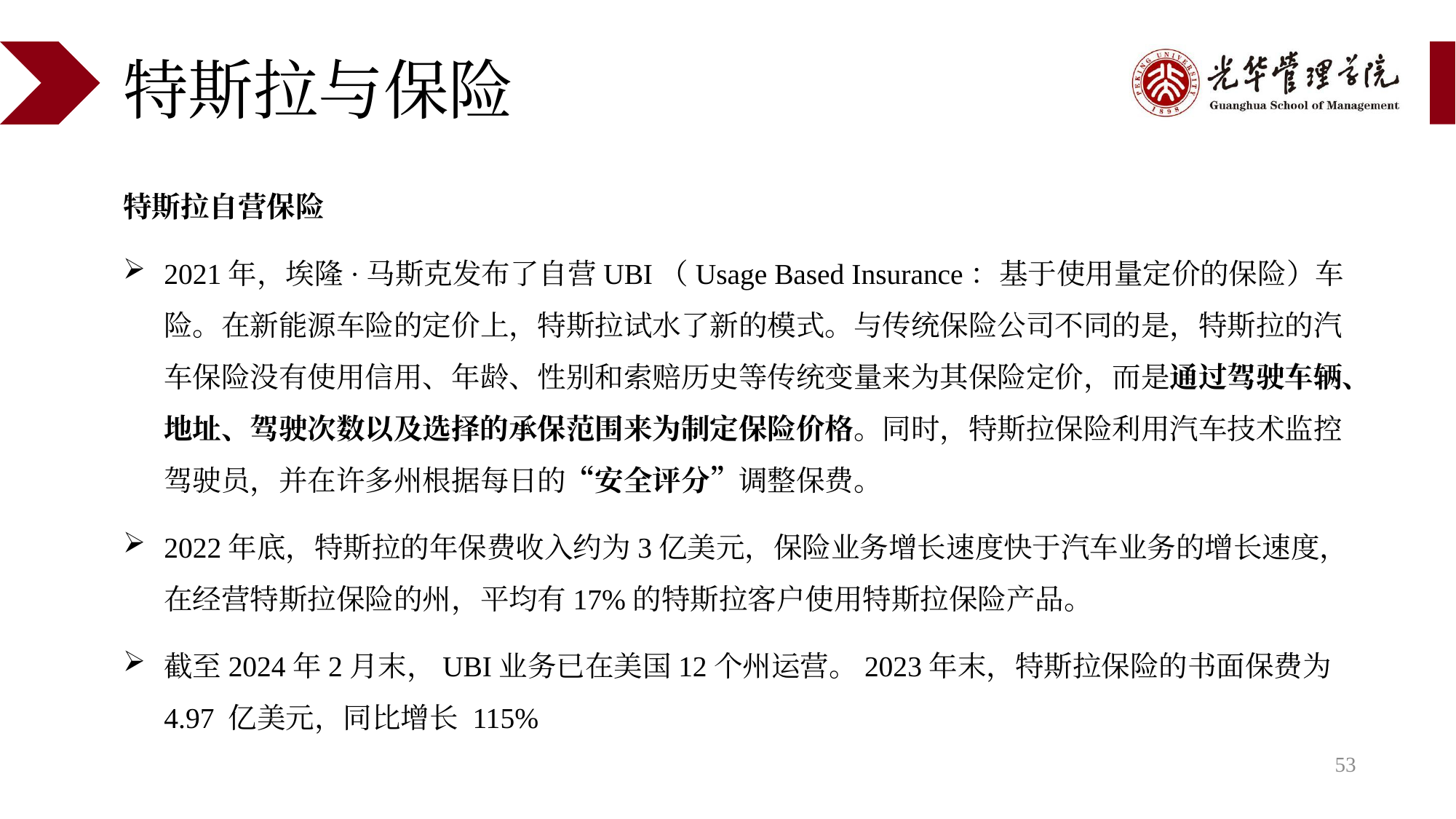

# 特斯拉与保险
特斯拉自营保险
2021年，埃隆·马斯克发布了自营UBI（Usage Based Insurance：基于使用量定价的保险）车险。在新能源车险的定价上，特斯拉试水了新的模式。与传统保险公司不同的是，特斯拉的汽车保险没有使用信用、年龄、性别和索赔历史等传统变量来为其保险定价，而是通过驾驶车辆、地址、驾驶次数以及选择的承保范围来为制定保险价格。同时，特斯拉保险利用汽车技术监控驾驶员，并在许多州根据每日的“安全评分”调整保费。
2022年底，特斯拉的年保费收入约为3亿美元，保险业务增长速度快于汽车业务的增长速度，在经营特斯拉保险的州，平均有17%的特斯拉客户使用特斯拉保险产品。
截至2024年2月末，UBI业务已在美国12个州运营。2023年末，特斯拉保险的书面保费为4.97 亿美元，同比增长 115%
53